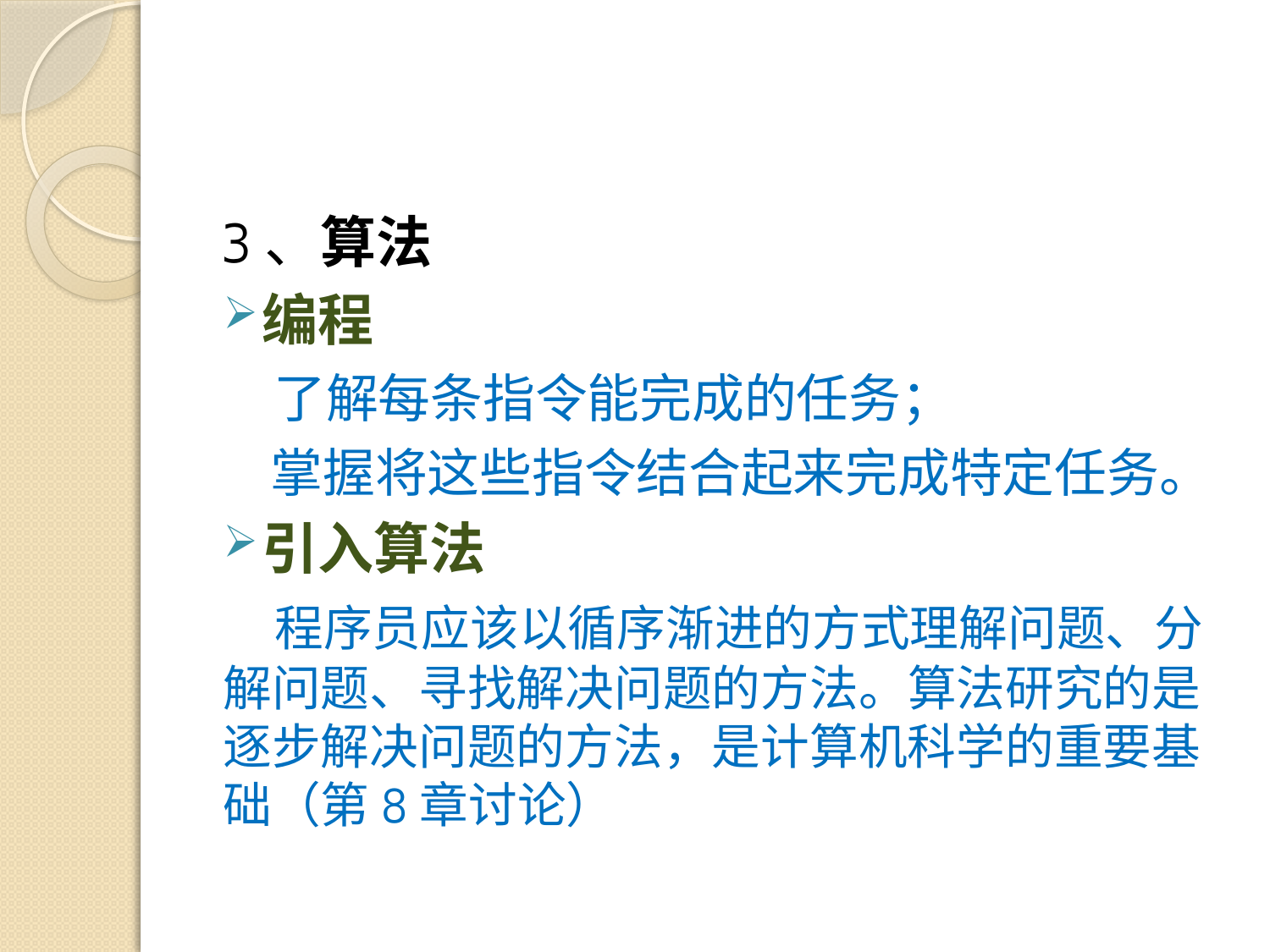

#
3、算法
编程
   了解每条指令能完成的任务；
   掌握将这些指令结合起来完成特定任务。
引入算法
   程序员应该以循序渐进的方式理解问题、分解问题、寻找解决问题的方法。算法研究的是逐步解决问题的方法，是计算机科学的重要基础（第8章讨论）